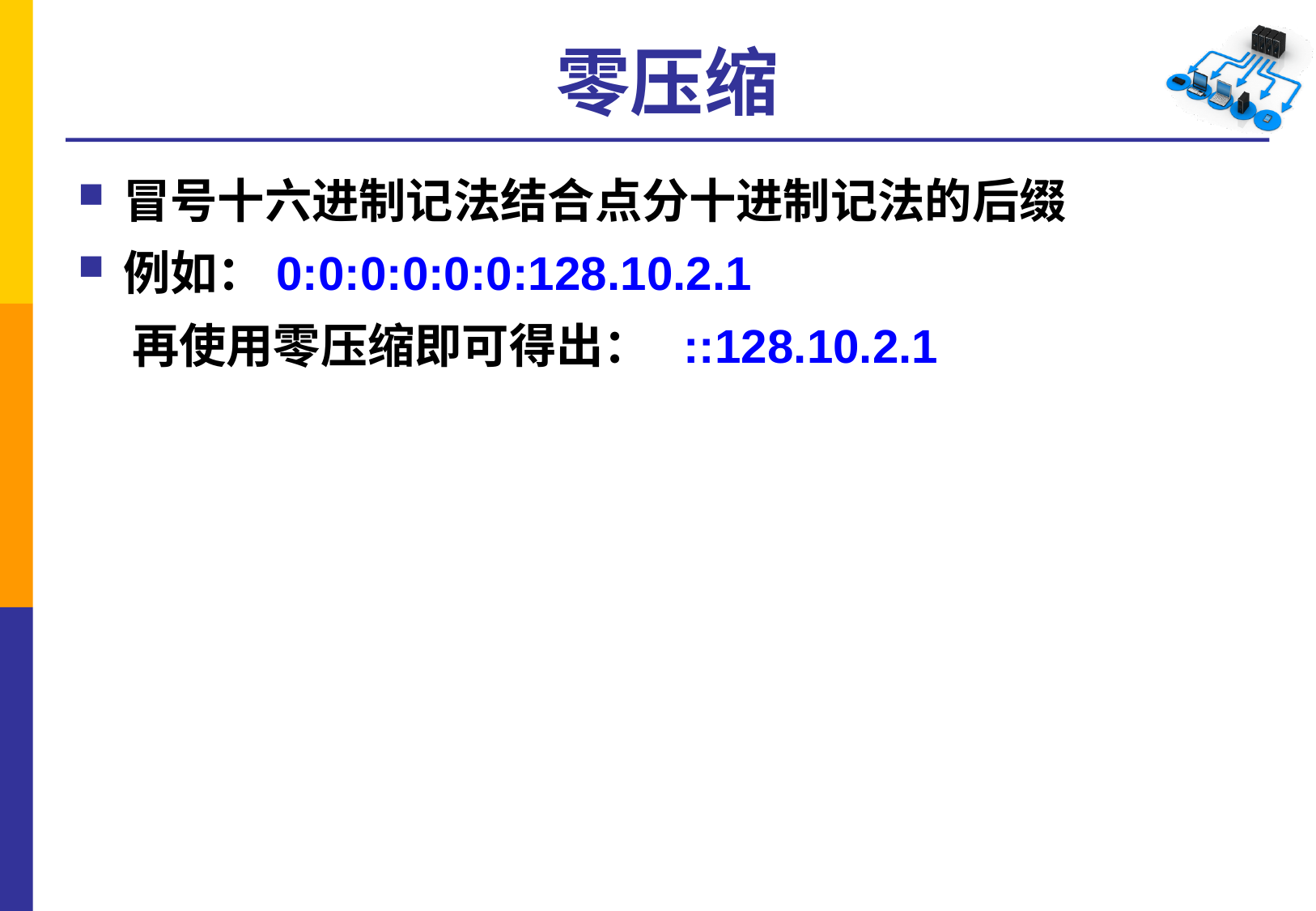

# 零压缩
冒号十六进制记法结合点分十进制记法的后缀
例如：0:0:0:0:0:0:128.10.2.1
    再使用零压缩即可得出：  ::128.10.2.1